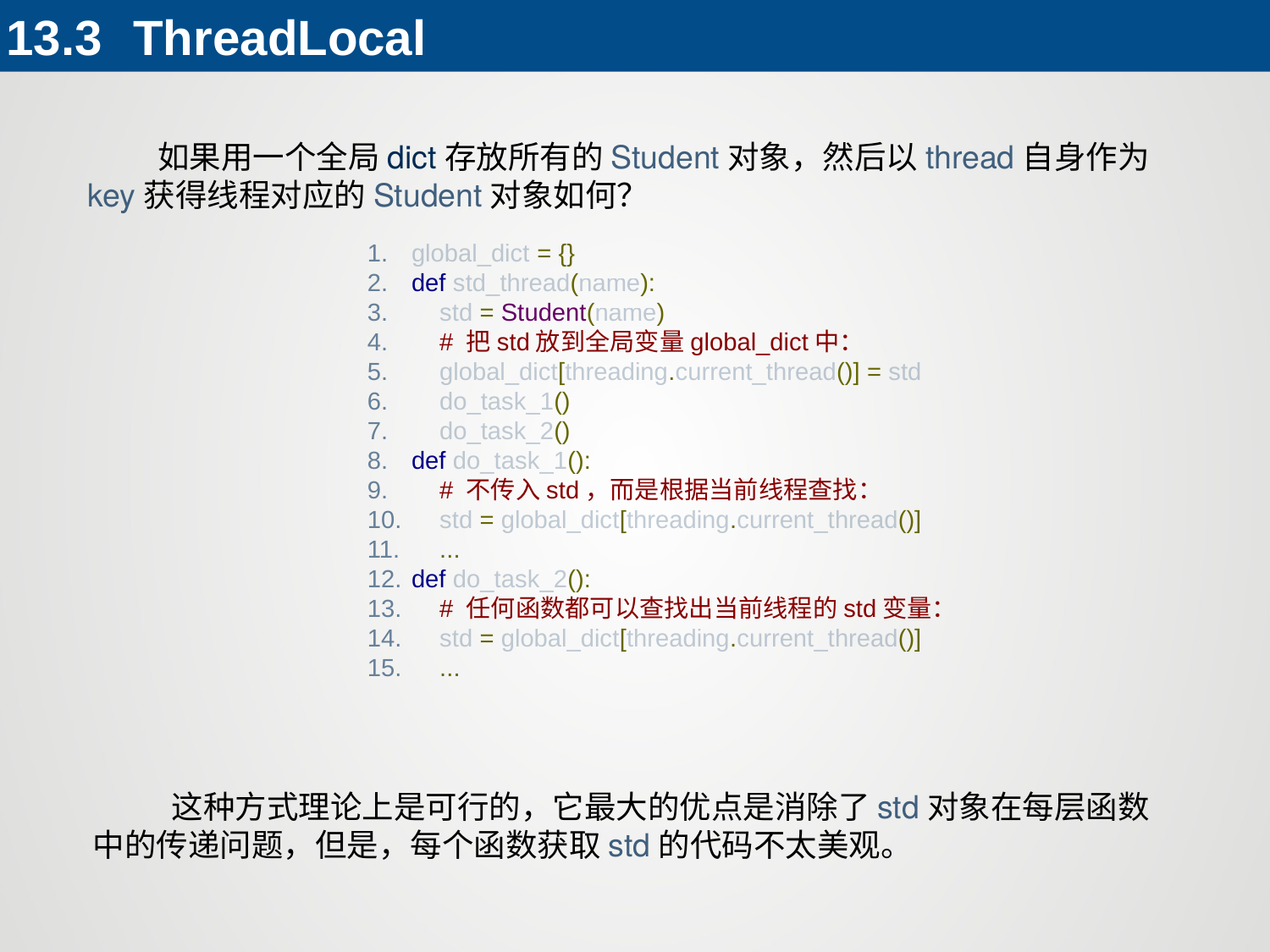

13.3	ThreadLocal
       如果用一个全局dict存放所有的Student对象，然后以thread自身作为key获得线程对应的Student对象如何？
global_dict = {}
def std_thread(name):
    std = Student(name)
    # 把std放到全局变量global_dict中：
    global_dict[threading.current_thread()] = std
    do_task_1()
    do_task_2()
def do_task_1():
    # 不传入std，而是根据当前线程查找：
    std = global_dict[threading.current_thread()]
    ...
def do_task_2():
    # 任何函数都可以查找出当前线程的std变量：
    std = global_dict[threading.current_thread()]
    ...
        这种方式理论上是可行的，它最大的优点是消除了std对象在每层函数中的传递问题，但是，每个函数获取std的代码不太美观。